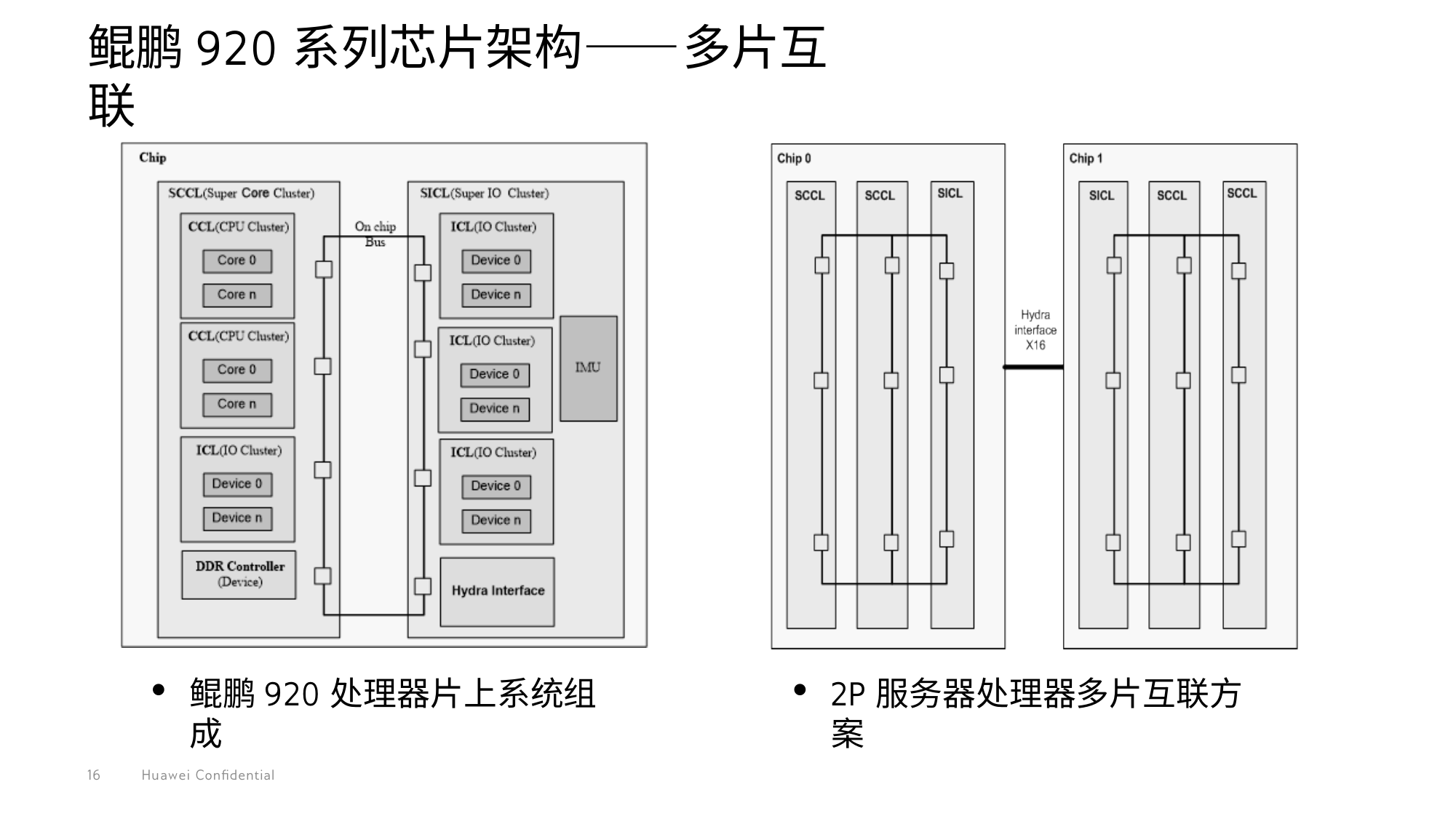

# 鲲鹏920系列芯片架构——多片互联

鲲鹏920处理器片上系统组成
2P服务器处理器多片互联方案
Huawei Confidential
16